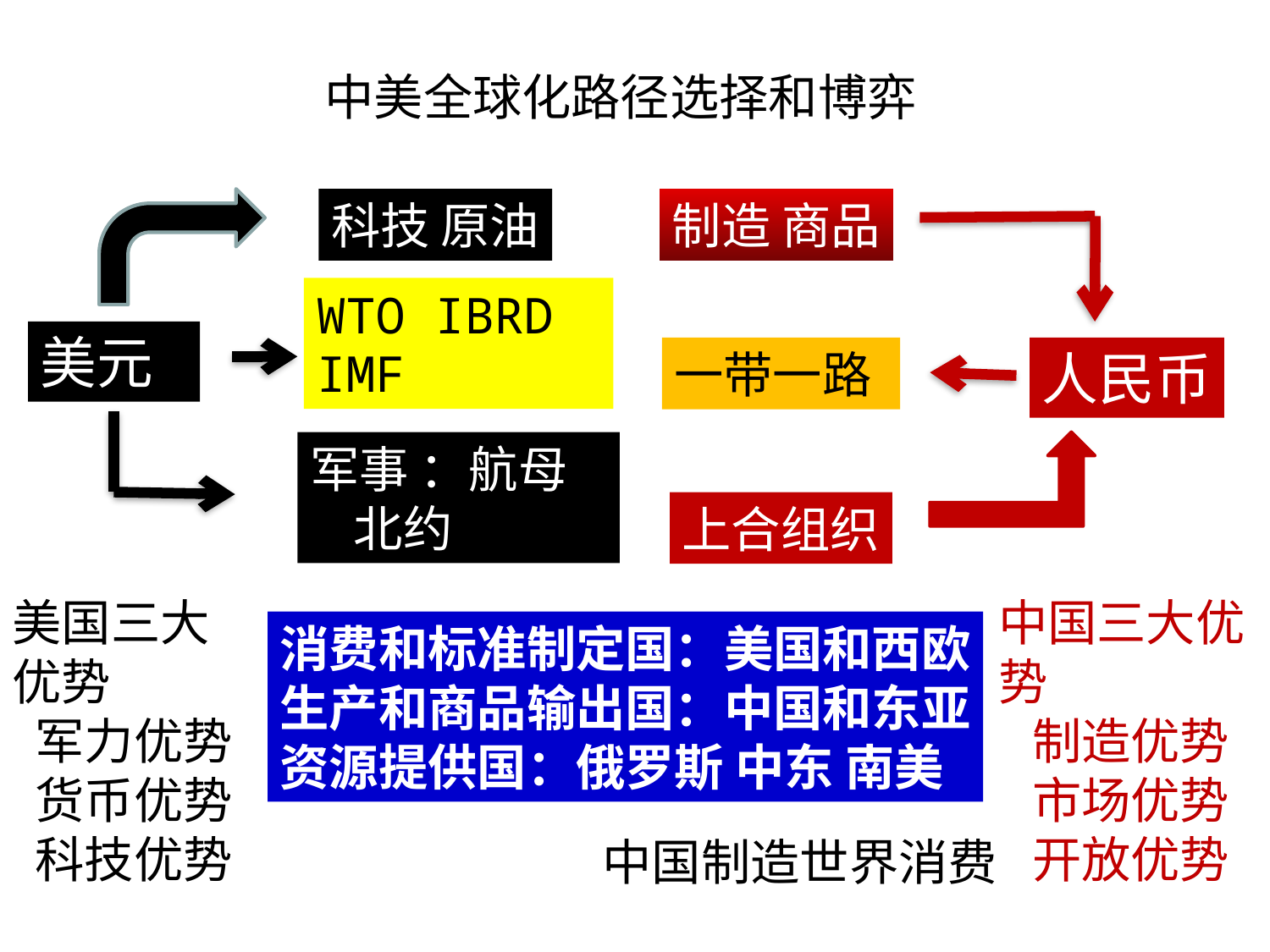

中美全球化路径选择和博弈

科技 原油
制造 商品
WTO IBRD IMF
美元
一带一路
人民币
军事 ：航母        北约

上合组织
美国三大优势
 军力优势
 货币优势
 科技优势
中国三大优势
  制造优势
  市场优势
  开放优势
消费和标准制定国：美国和西欧
生产和商品输出国：中国和东亚
资源提供国：俄罗斯 中东 南美
中国制造世界消费